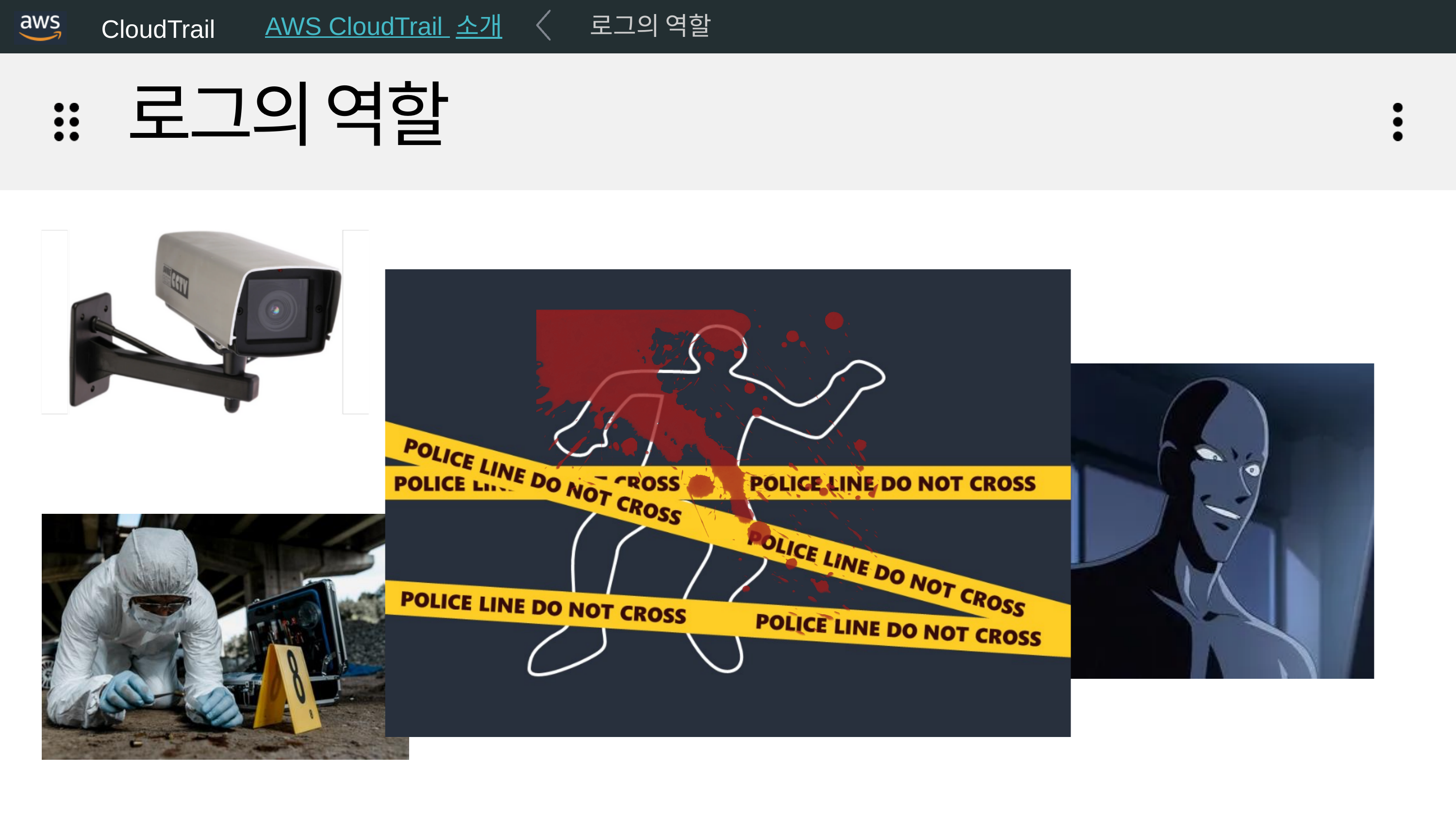

CloudTrail

로그의 역할
AWS CloudTrail 소개

로그의 역할